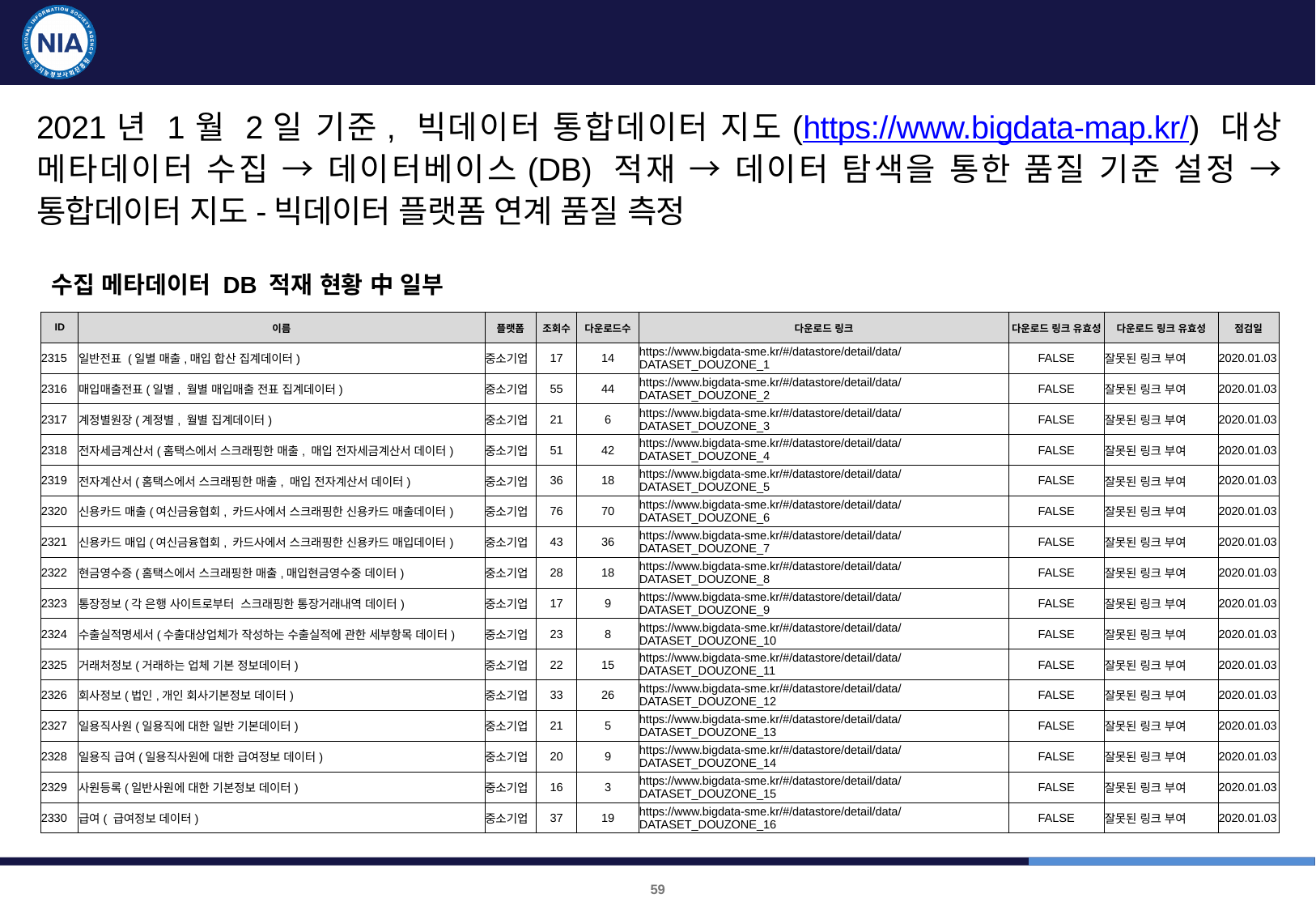

연계품질 측정 방법
2021년 1월 2일 기준, 빅데이터 통합데이터 지도(https://www.bigdata-map.kr/) 대상 메타데이터 수집 → 데이터베이스(DB) 적재 → 데이터 탐색을 통한 품질 기준 설정 → 통합데이터 지도-빅데이터 플랫폼 연계 품질 측정
수집 메타데이터 DB 적재 현황 中 일부
| ID | 이름 | 플랫폼 | 조회수 | 다운로드수 | 다운로드 링크 | 다운로드 링크 유효성 | 다운로드 링크 유효성 | 점검일 |
| --- | --- | --- | --- | --- | --- | --- | --- | --- |
| 2315 | 일반전표 (일별 매출,매입 합산 집계데이터) | 중소기업 | 17 | 14 | https://www.bigdata-sme.kr/#/datastore/detail/data/DATASET\_DOUZONE\_1 | FALSE | 잘못된 링크 부여 | 2020.01.03 |
| 2316 | 매입매출전표(일별, 월별 매입매출 전표 집계데이터) | 중소기업 | 55 | 44 | https://www.bigdata-sme.kr/#/datastore/detail/data/DATASET\_DOUZONE\_2 | FALSE | 잘못된 링크 부여 | 2020.01.03 |
| 2317 | 계정별원장(계정별, 월별 집계데이터) | 중소기업 | 21 | 6 | https://www.bigdata-sme.kr/#/datastore/detail/data/DATASET\_DOUZONE\_3 | FALSE | 잘못된 링크 부여 | 2020.01.03 |
| 2318 | 전자세금계산서(홈택스에서 스크래핑한 매출, 매입 전자세금계산서 데이터) | 중소기업 | 51 | 42 | https://www.bigdata-sme.kr/#/datastore/detail/data/DATASET\_DOUZONE\_4 | FALSE | 잘못된 링크 부여 | 2020.01.03 |
| 2319 | 전자계산서(홈택스에서 스크래핑한 매출, 매입 전자계산서 데이터) | 중소기업 | 36 | 18 | https://www.bigdata-sme.kr/#/datastore/detail/data/DATASET\_DOUZONE\_5 | FALSE | 잘못된 링크 부여 | 2020.01.03 |
| 2320 | 신용카드 매출(여신금융협회, 카드사에서 스크래핑한 신용카드 매출데이터) | 중소기업 | 76 | 70 | https://www.bigdata-sme.kr/#/datastore/detail/data/DATASET\_DOUZONE\_6 | FALSE | 잘못된 링크 부여 | 2020.01.03 |
| 2321 | 신용카드 매입(여신금융협회, 카드사에서 스크래핑한 신용카드 매입데이터) | 중소기업 | 43 | 36 | https://www.bigdata-sme.kr/#/datastore/detail/data/DATASET\_DOUZONE\_7 | FALSE | 잘못된 링크 부여 | 2020.01.03 |
| 2322 | 현금영수증(홈택스에서 스크래핑한 매출,매입현금영수중 데이터) | 중소기업 | 28 | 18 | https://www.bigdata-sme.kr/#/datastore/detail/data/DATASET\_DOUZONE\_8 | FALSE | 잘못된 링크 부여 | 2020.01.03 |
| 2323 | 통장정보(각 은행 사이트로부터 스크래핑한 통장거래내역 데이터) | 중소기업 | 17 | 9 | https://www.bigdata-sme.kr/#/datastore/detail/data/DATASET\_DOUZONE\_9 | FALSE | 잘못된 링크 부여 | 2020.01.03 |
| 2324 | 수출실적명세서(수출대상업체가 작성하는 수출실적에 관한 세부항목 데이터) | 중소기업 | 23 | 8 | https://www.bigdata-sme.kr/#/datastore/detail/data/DATASET\_DOUZONE\_10 | FALSE | 잘못된 링크 부여 | 2020.01.03 |
| 2325 | 거래처정보(거래하는 업체 기본 정보데이터) | 중소기업 | 22 | 15 | https://www.bigdata-sme.kr/#/datastore/detail/data/DATASET\_DOUZONE\_11 | FALSE | 잘못된 링크 부여 | 2020.01.03 |
| 2326 | 회사정보(법인,개인 회사기본정보 데이터) | 중소기업 | 33 | 26 | https://www.bigdata-sme.kr/#/datastore/detail/data/DATASET\_DOUZONE\_12 | FALSE | 잘못된 링크 부여 | 2020.01.03 |
| 2327 | 일용직사원(일용직에 대한 일반 기본데이터) | 중소기업 | 21 | 5 | https://www.bigdata-sme.kr/#/datastore/detail/data/DATASET\_DOUZONE\_13 | FALSE | 잘못된 링크 부여 | 2020.01.03 |
| 2328 | 일용직 급여(일용직사원에 대한 급여정보 데이터) | 중소기업 | 20 | 9 | https://www.bigdata-sme.kr/#/datastore/detail/data/DATASET\_DOUZONE\_14 | FALSE | 잘못된 링크 부여 | 2020.01.03 |
| 2329 | 사원등록(일반사원에 대한 기본정보 데이터) | 중소기업 | 16 | 3 | https://www.bigdata-sme.kr/#/datastore/detail/data/DATASET\_DOUZONE\_15 | FALSE | 잘못된 링크 부여 | 2020.01.03 |
| 2330 | 급여( 급여정보 데이터) | 중소기업 | 37 | 19 | https://www.bigdata-sme.kr/#/datastore/detail/data/DATASET\_DOUZONE\_16 | FALSE | 잘못된 링크 부여 | 2020.01.03 |